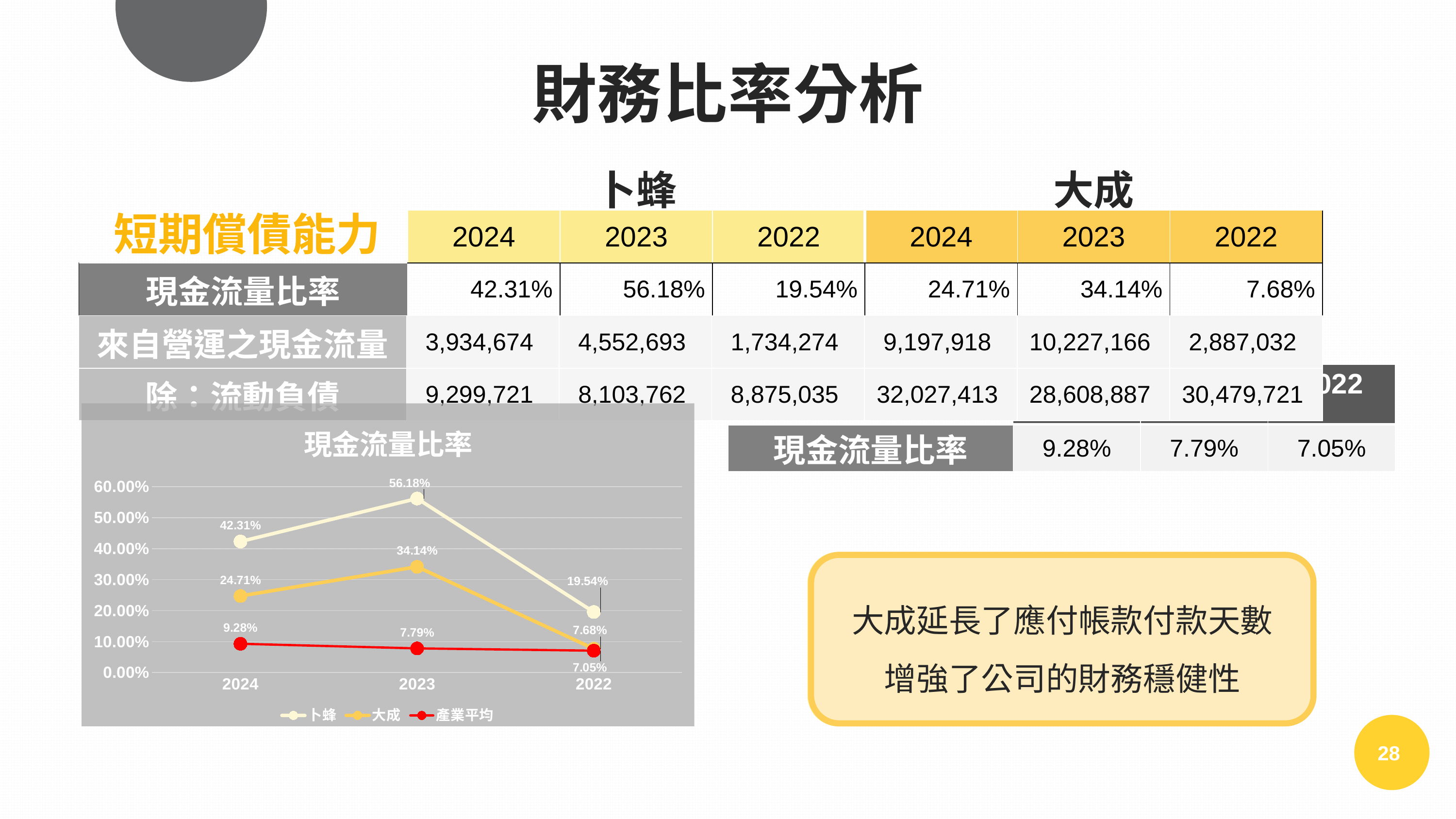

財務比率分析
|  | 卜蜂 |  |  | 大成 |  |  |
| --- | --- | --- | --- | --- | --- | --- |
|  | 2024 | 2023 | 2022 | 2024 | 2023 | 2022 |
| 現金流量比率 | 42.31% | 56.18% | 19.54% | 24.71% | 34.14% | 7.68% |
短期償債能力
| 來自營運之現金流量 | 3,934,674 | 4,552,693 | 1,734,274 | 9,197,918 | 10,227,166 | 2,887,032 |
| --- | --- | --- | --- | --- | --- | --- |
| 除：流動負債 | 9,299,721 | 8,103,762 | 8,875,035 | 32,027,413 | 28,608,887 | 30,479,721 |
| 產業平均 | 2024 | 2023 | 2022 |
| --- | --- | --- | --- |
| 現金流量比率 | 9.28% | 7.79% | 7.05% |

### Chart: 現金流量比率

| Category | 卜蜂 | 大成 | 產業平均 |
|---|---|---|---|
| 2024 | 0.4231 | 0.2471 | 0.0928 |
| 2023 | 0.5618 | 0.3414 | 0.0779 |
| 2022 | 0.1954 | 0.0768 | 0.0705 |
卜蜂流量有先上升後下降的趨勢
短期償債能力強
大成延長了應付帳款付款天數
增強了公司的財務穩健性

28